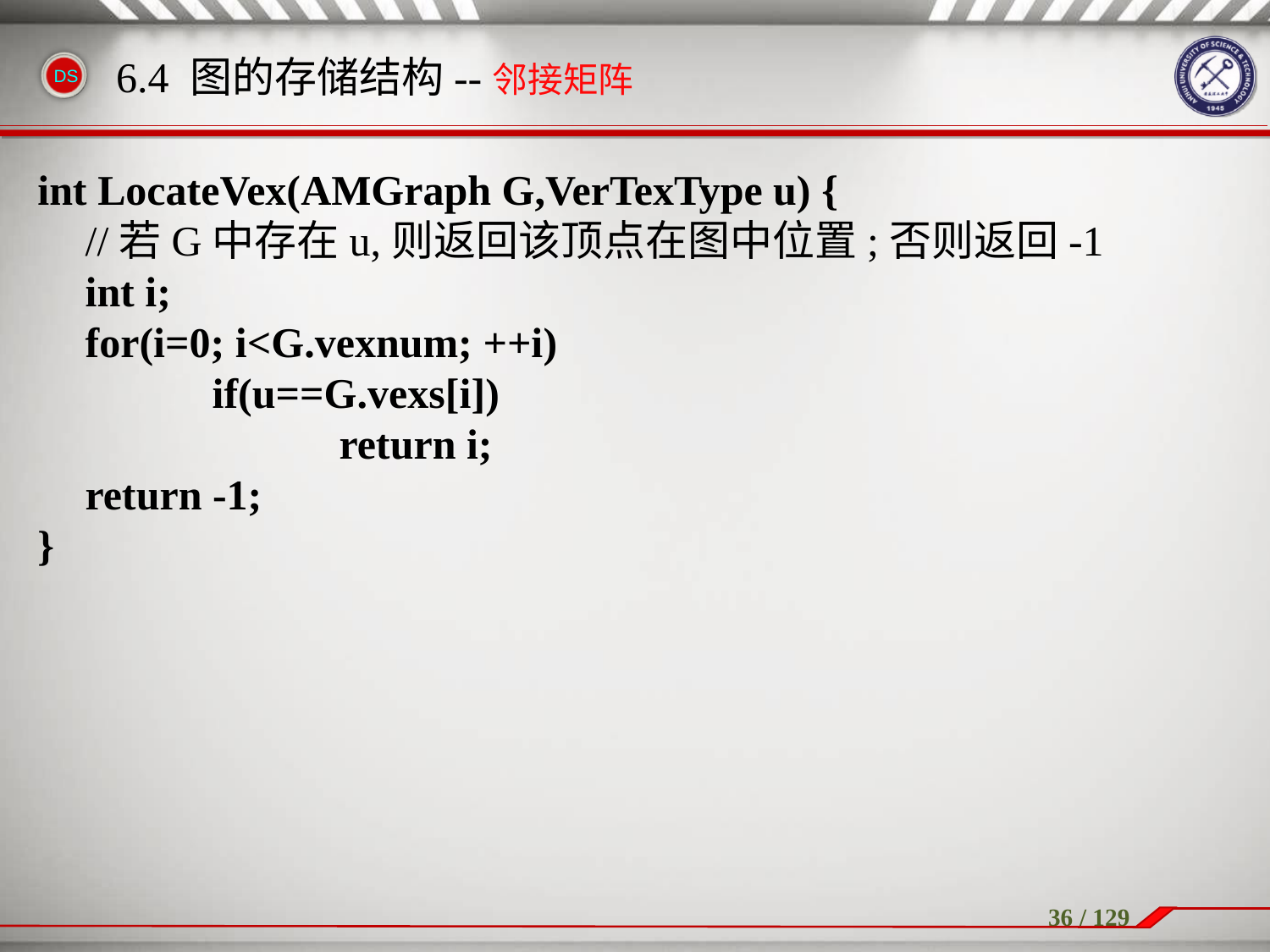

6.4 图的存储结构--邻接矩阵
int LocateVex(AMGraph G,VerTexType u) {
	//若G中存在u,则返回该顶点在图中位置;否则返回-1
	int i;
	for(i=0; i<G.vexnum; ++i)
    		if(u==G.vexs[i])
       		return i;
	return -1;
}